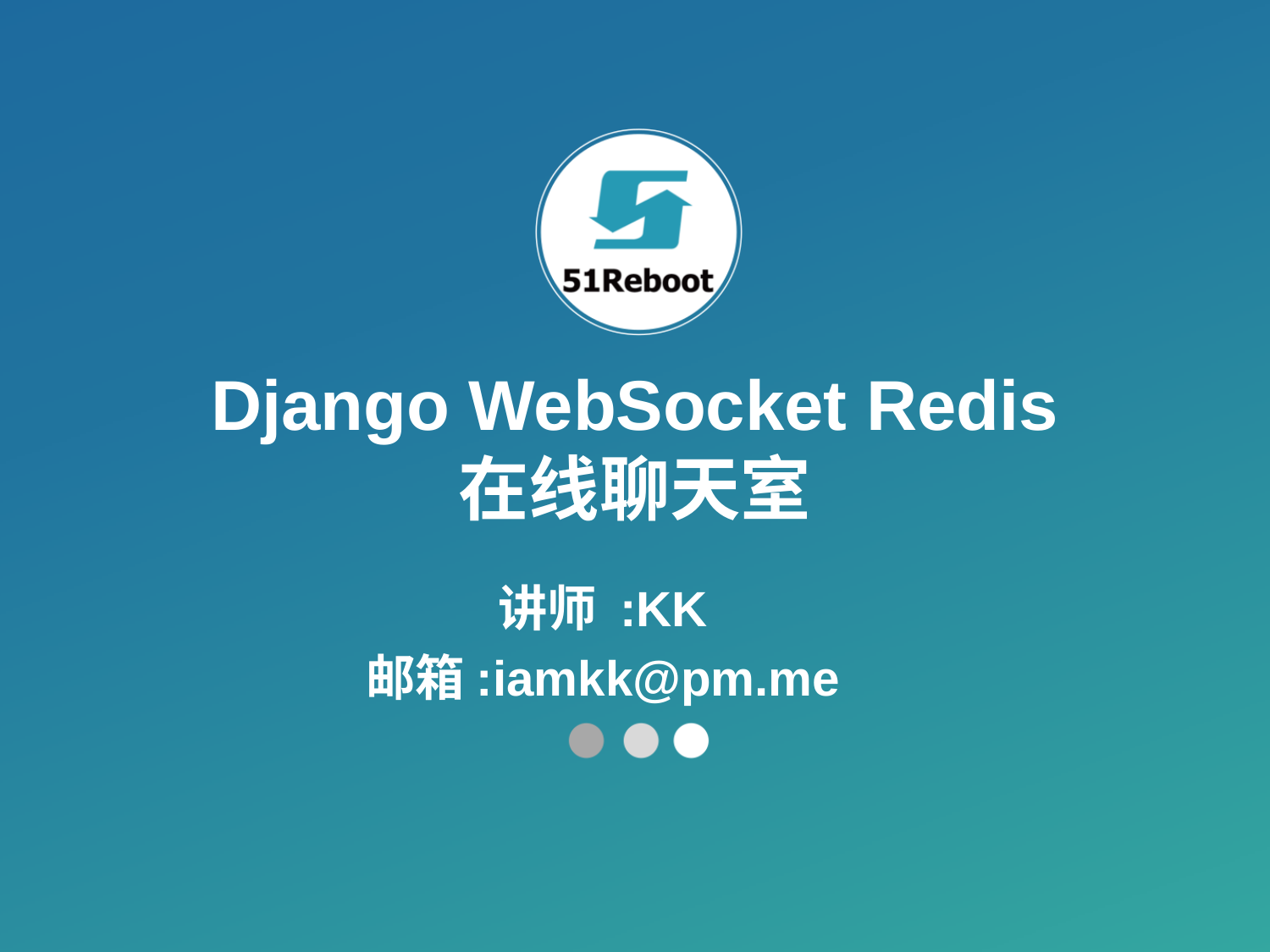

Django WebSocket Redis
在线聊天室
# 讲师 :KK
邮箱:iamkk@pm.me